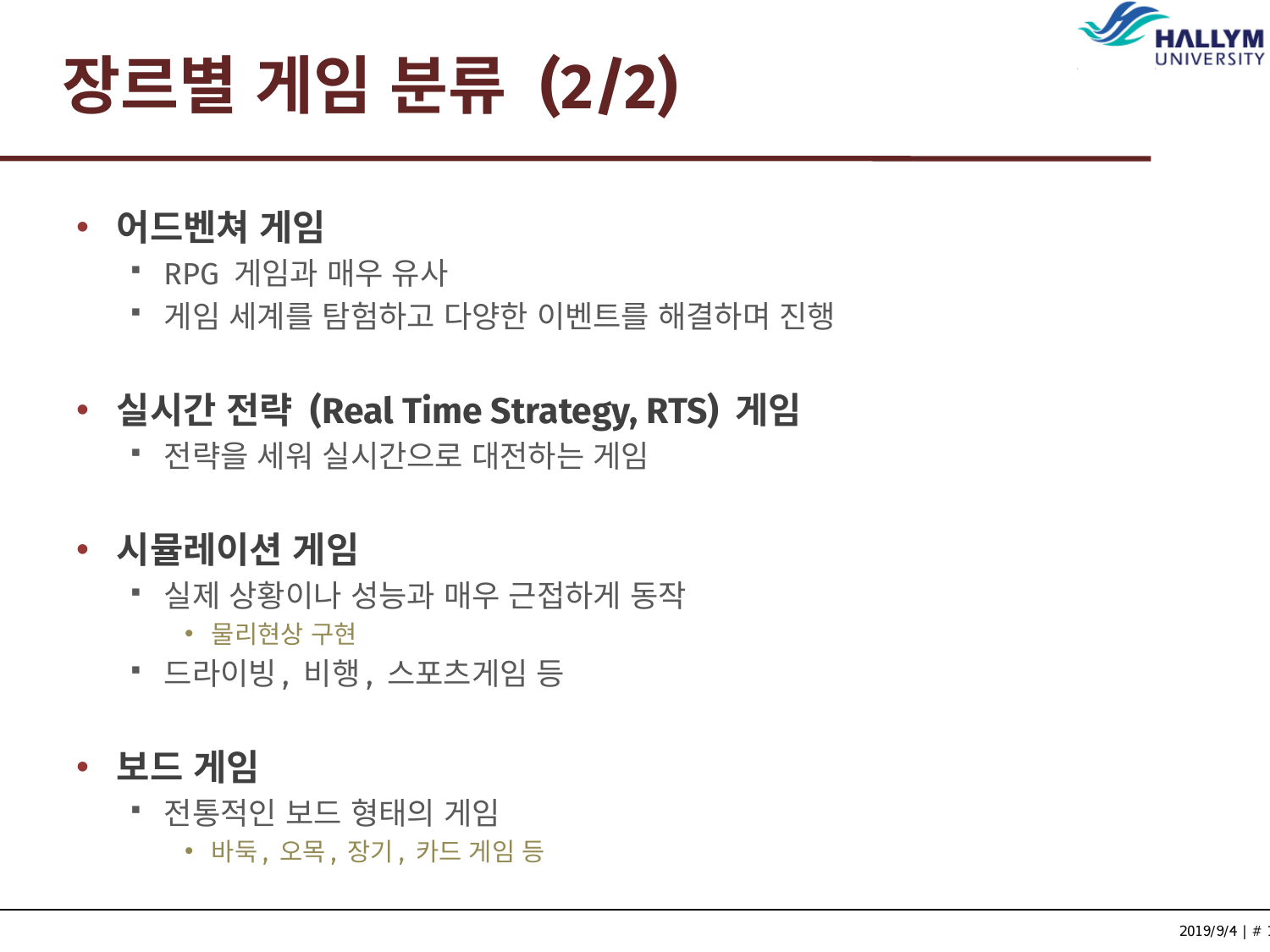

# 장르별 게임 분류 (2/2)
어드벤쳐 게임
RPG 게임과 매우 유사
게임 세계를 탐험하고 다양한 이벤트를 해결하며 진행

실시간 전략 (Real Time Strategy, RTS) 게임
전략을 세워 실시간으로 대전하는 게임

시뮬레이션 게임
실제 상황이나 성능과 매우 근접하게 동작
물리현상 구현
드라이빙, 비행, 스포츠게임 등

보드 게임
전통적인 보드 형태의 게임
바둑, 오목, 장기, 카드 게임 등